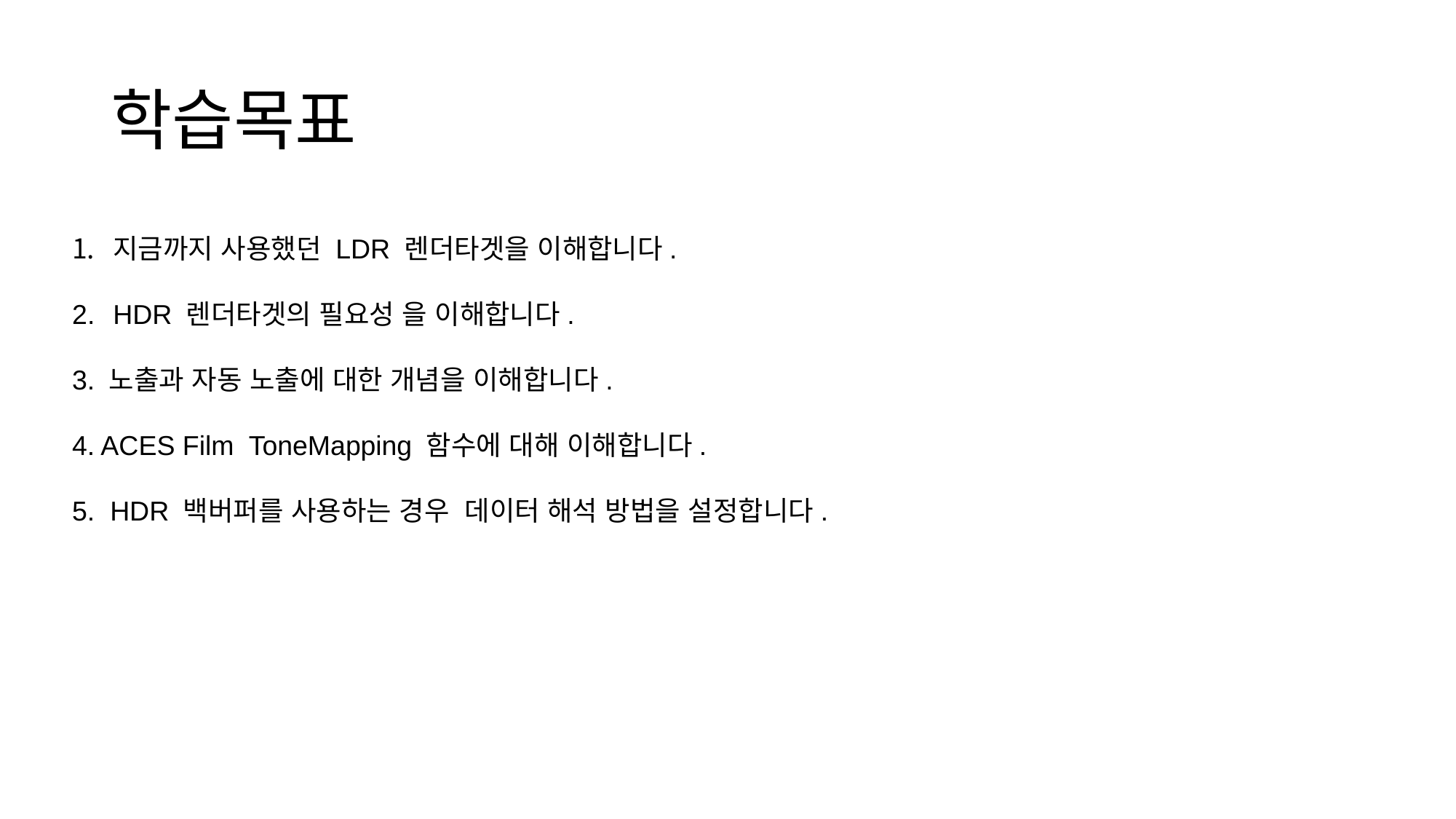

# 학습목표
지금까지 사용했던 LDR 렌더타겟을 이해합니다.

HDR 렌더타겟의 필요성 을 이해합니다.

3. 노출과 자동 노출에 대한 개념을 이해합니다.

4. ACES Film  ToneMapping 함수에 대해 이해합니다.

5.  HDR 백버퍼를 사용하는 경우  데이터 해석 방법을 설정합니다.